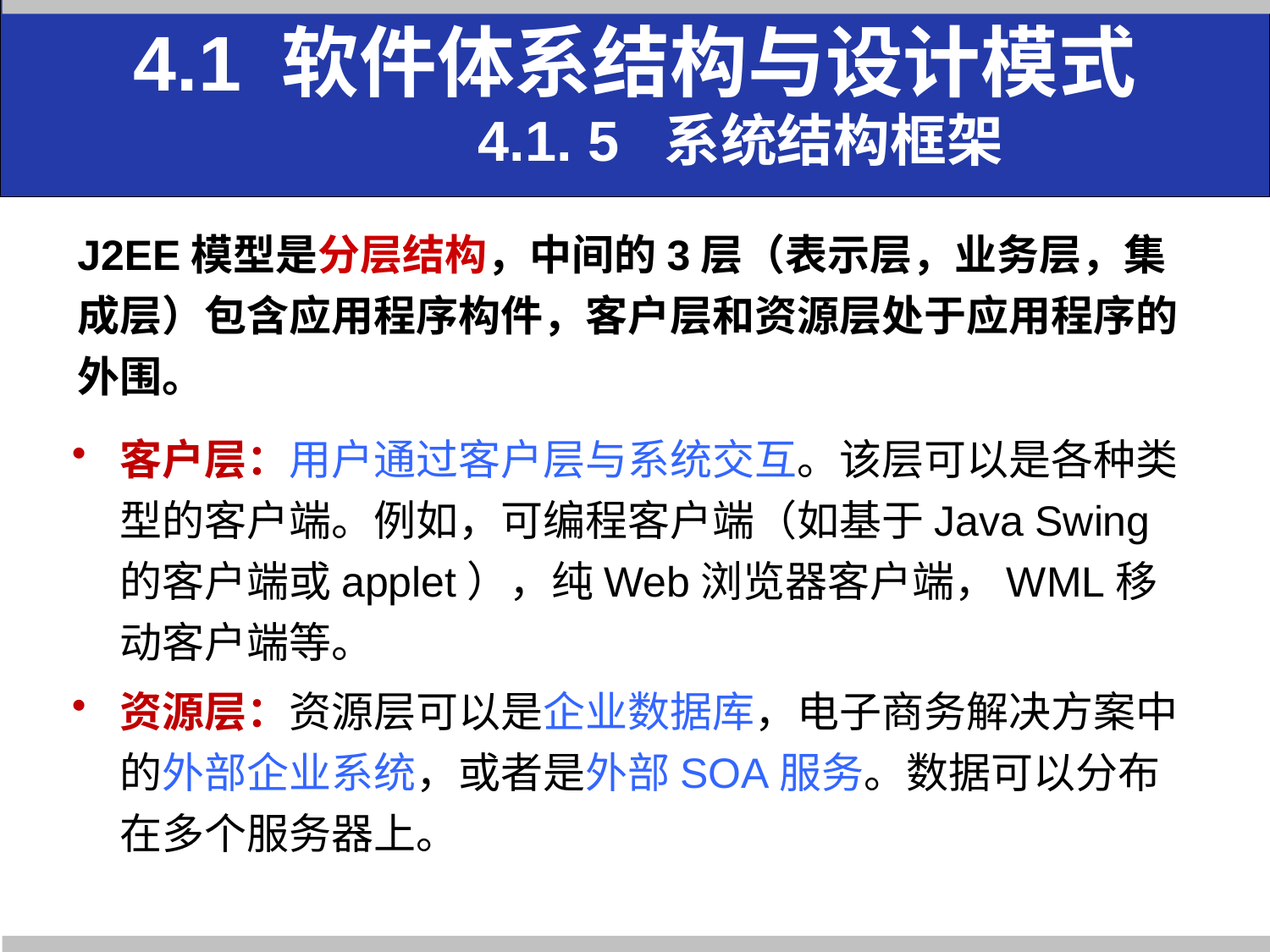

4.1 软件体系结构与设计模式
           4.1. 5  系统结构框架
J2EE模型是分层结构，中间的3层（表示层，业务层，集成层）包含应用程序构件，客户层和资源层处于应用程序的外围。
客户层：用户通过客户层与系统交互。该层可以是各种类型的客户端。例如，可编程客户端（如基于Java Swing的客户端或applet），纯Web浏览器客户端，WML移动客户端等。
资源层：资源层可以是企业数据库，电子商务解决方案中的外部企业系统，或者是外部SOA服务。数据可以分布在多个服务器上。
442